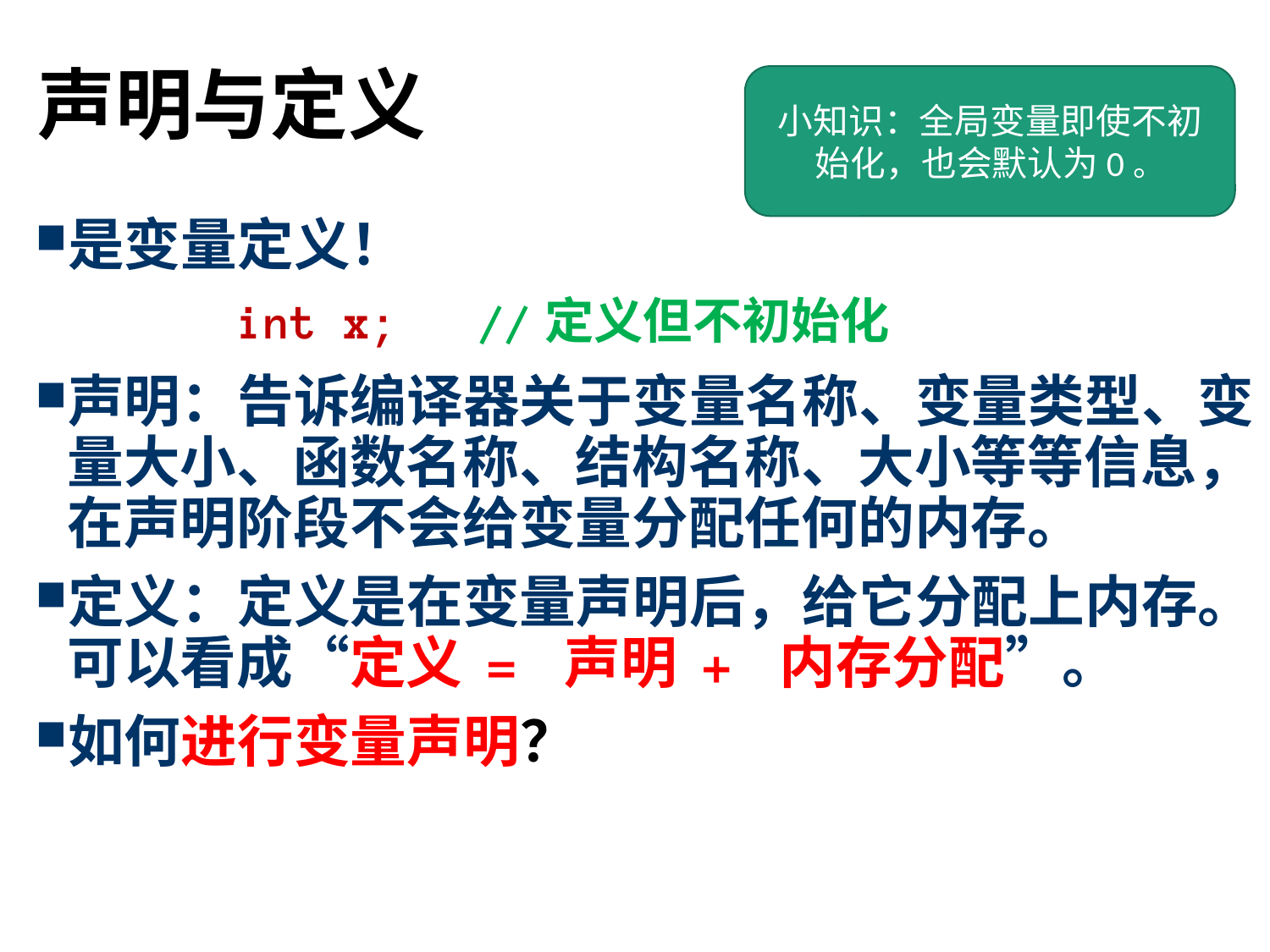

# 声明与定义
小知识：全局变量即使不初始化，也会默认为0。
是变量定义！

声明：告诉编译器关于变量名称、变量类型、变量大小、函数名称、结构名称、大小等等信息，在声明阶段不会给变量分配任何的内存。
定义：定义是在变量声明后，给它分配上内存。可以看成“定义 = 声明 + 内存分配”。
如何进行变量声明？

int x;   //定义但不初始化